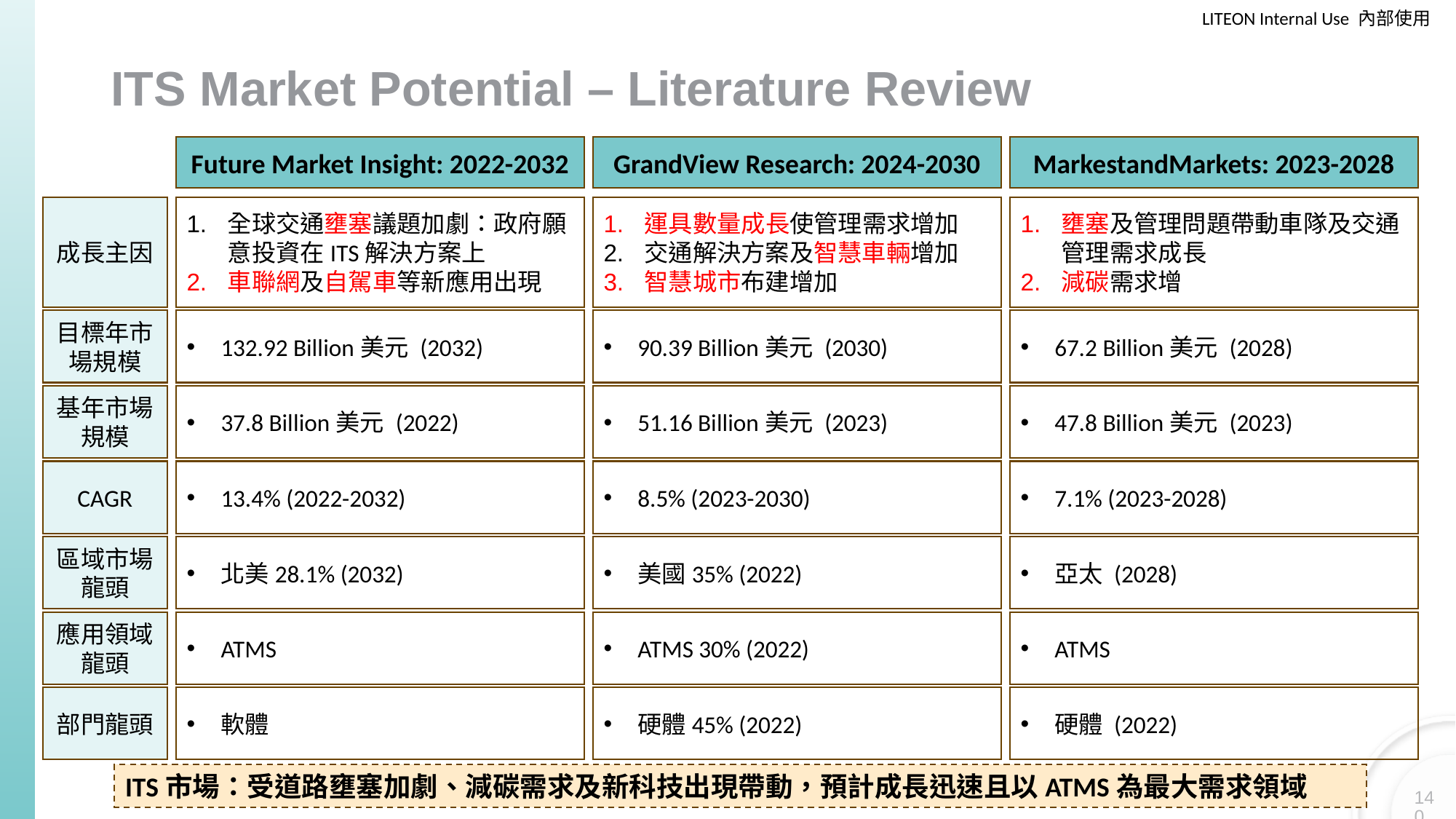

# ITS Market Potential – Literature Review
Future Market Insight: 2022-2032
GrandView Research: 2024-2030
MarkestandMarkets: 2023-2028
成長主因
全球交通壅塞議題加劇：政府願意投資在ITS解決方案上
車聯網及自駕車等新應用出現
運具數量成長使管理需求增加
交通解決方案及智慧車輛增加
智慧城市布建增加
壅塞及管理問題帶動車隊及交通管理需求成長
減碳需求增
目標年市場規模
132.92 Billion美元 (2032)
90.39 Billion美元 (2030)
67.2 Billion美元 (2028)
基年市場規模
37.8 Billion美元 (2022)
51.16 Billion美元 (2023)
47.8 Billion美元 (2023)
CAGR
13.4% (2022-2032)
8.5% (2023-2030)
7.1% (2023-2028)
區域市場龍頭
北美28.1% (2032)
美國35% (2022)
亞太 (2028)
應用領域龍頭
ATMS
ATMS 30% (2022)
ATMS
軟體
硬體45% (2022)
硬體 (2022)
部門龍頭
ITS市場：受道路壅塞加劇、減碳需求及新科技出現帶動，預計成長迅速且以ATMS為最大需求領域
140